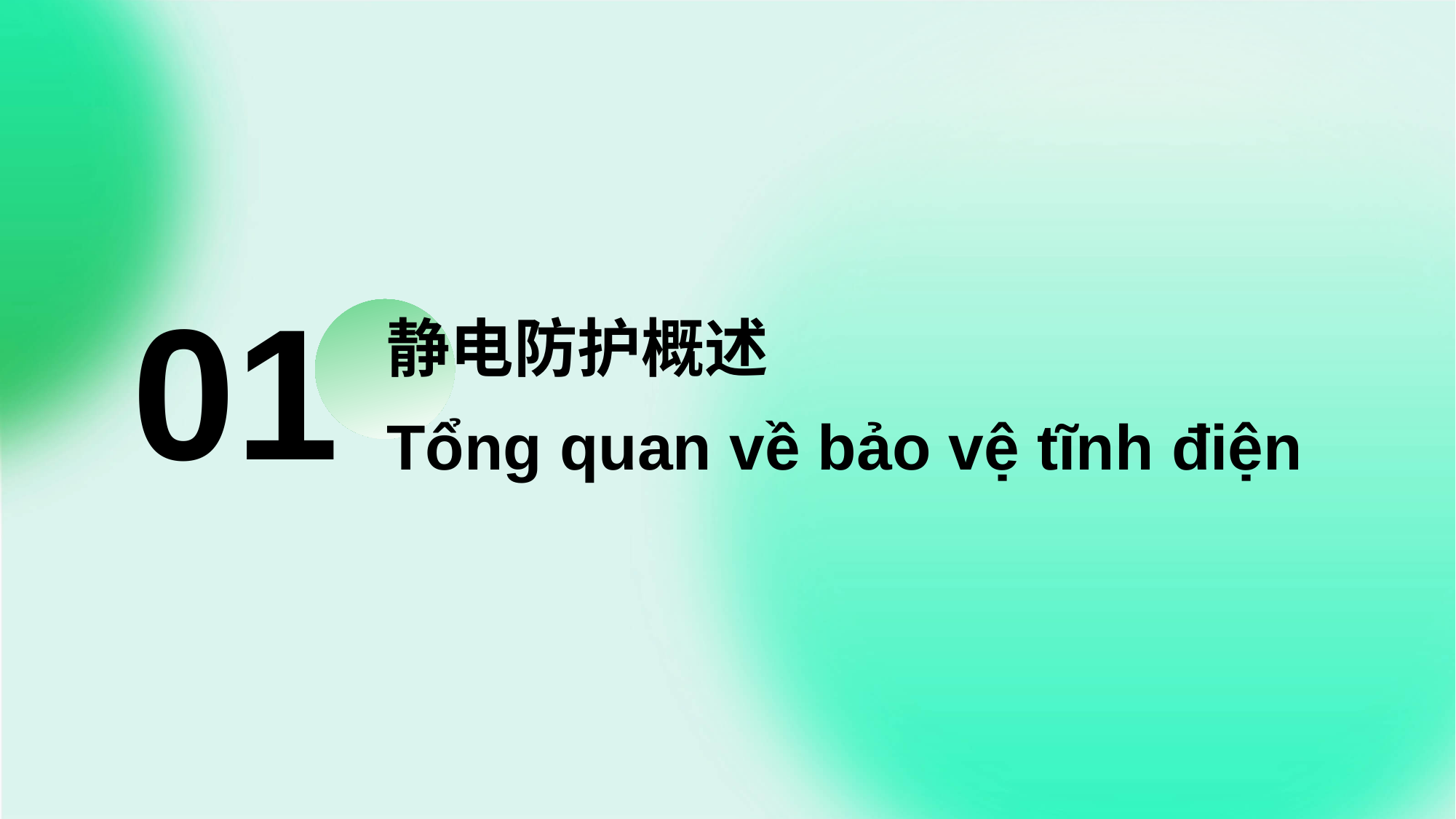

01
静电防护概述
Tổng quan về bảo vệ tĩnh điện